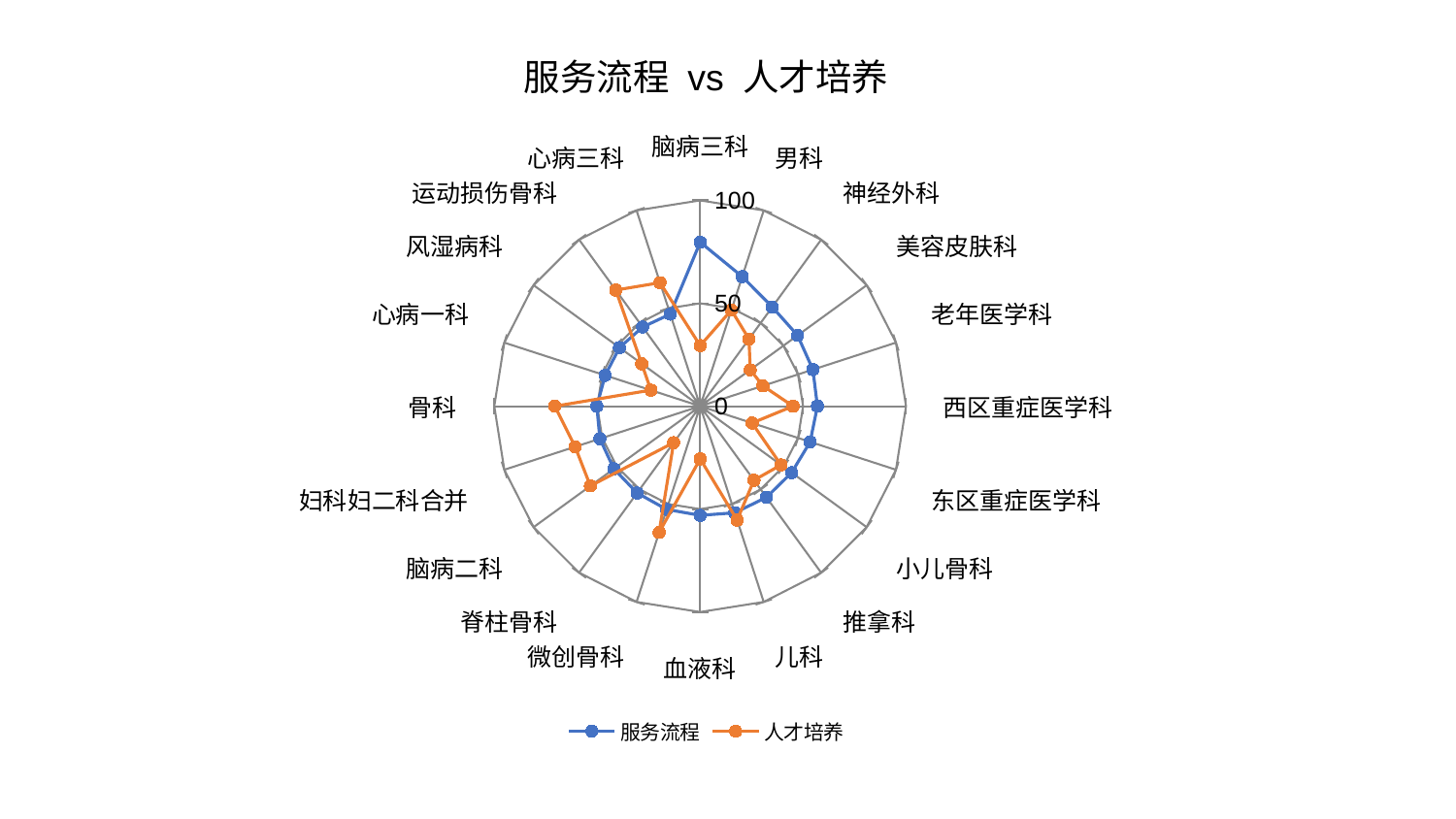

### Chart: 服务流程 vs 人才培养

| Category | 服务流程 | 人才培养 |
|---|---|---|
| 脑病三科 | 79.68617717497145 | 29.453900794373357 |
| 男科 | 66.18742475477096 | 49.111799833713626 |
| 神经外科 | 59.58358985877616 | 40.3630788546022 |
| 美容皮肤科 | 58.51354704799993 | 30.08700699534923 |
| 老年医学科 | 57.578926329205686 | 32.04986403123525 |
| 西区重症医学科 | 56.963842672298526 | 45.12595906879287 |
| 东区重症医学科 | 56.17628561033776 | 26.540574059797077 |
| 小儿骨科 | 54.95049449357069 | 48.5685148087745 |
| 推拿科 | 54.753950563807265 | 44.48170941702666 |
| 儿科 | 54.44692163770404 | 58.17298320029061 |
| 血液科 | 53.04905353559566 | 25.6379325483714 |
| 微创骨科 | 52.738878474827466 | 64.51346262792462 |
| 脊柱骨科 | 52.10862407798812 | 21.899422778685675 |
| 脑病二科 | 51.80836131661016 | 65.91367109105393 |
| 妇科妇二科合并 | 51.21790107839941 | 63.860196689818615 |
| 骨科 | 50.19227013324333 | 70.57291016743956 |
| 心病一科 | 48.52635098851563 | 25.15139402406317 |
| 风湿病科 | 48.43596545360276 | 35.07480204743114 |
| 运动损伤骨科 | 47.548103616683065 | 69.75122554811952 |
| 心病三科 | 47.0379367404782 | 63.1061276958637 |
112